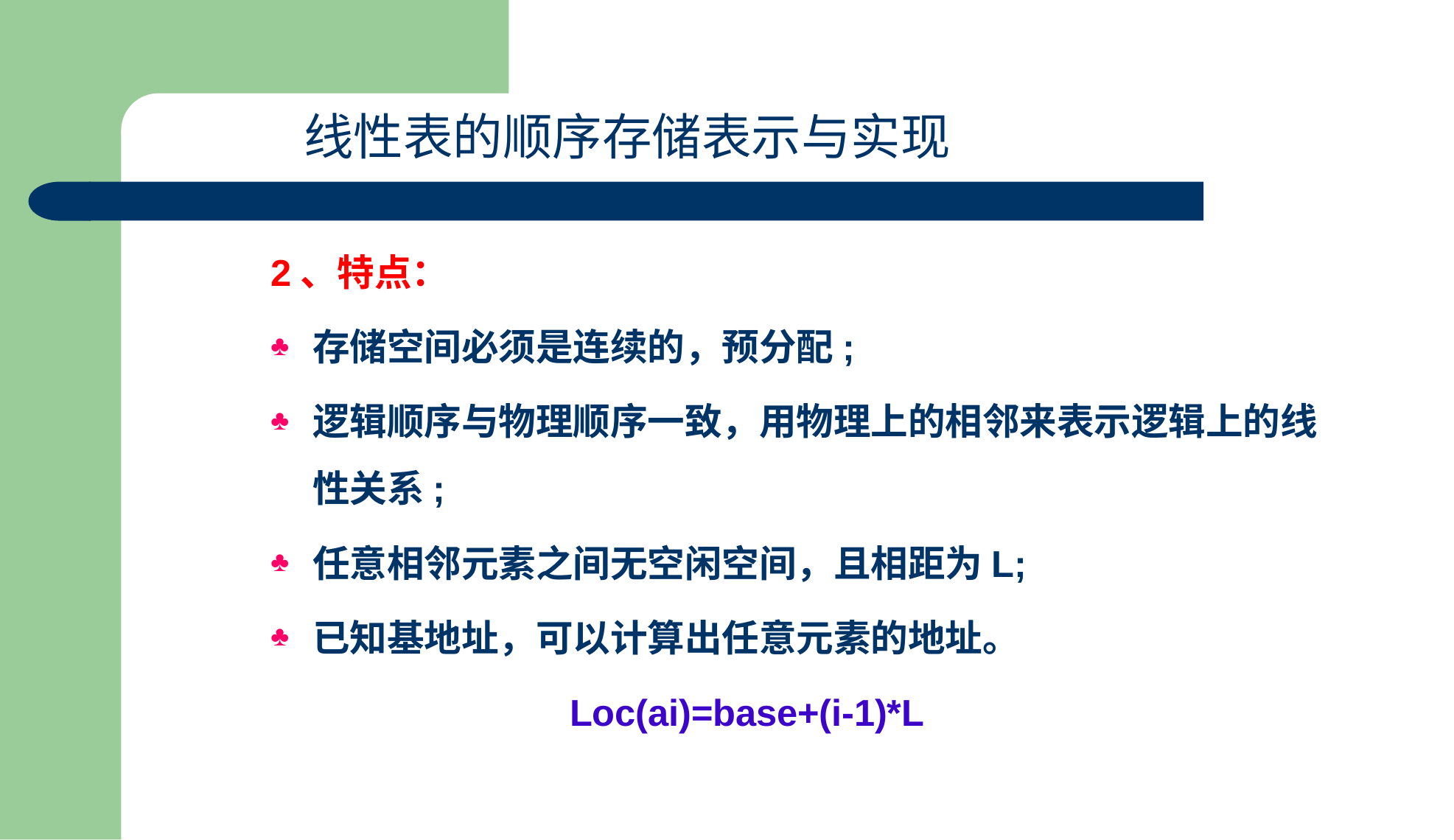

线性表的顺序存储表示与实现
2、特点：
存储空间必须是连续的，预分配;
逻辑顺序与物理顺序一致，用物理上的相邻来表示逻辑上的线性关系;
任意相邻元素之间无空闲空间，且相距为L;
已知基地址，可以计算出任意元素的地址。
                             Loc(ai)=base+(i-1)*L